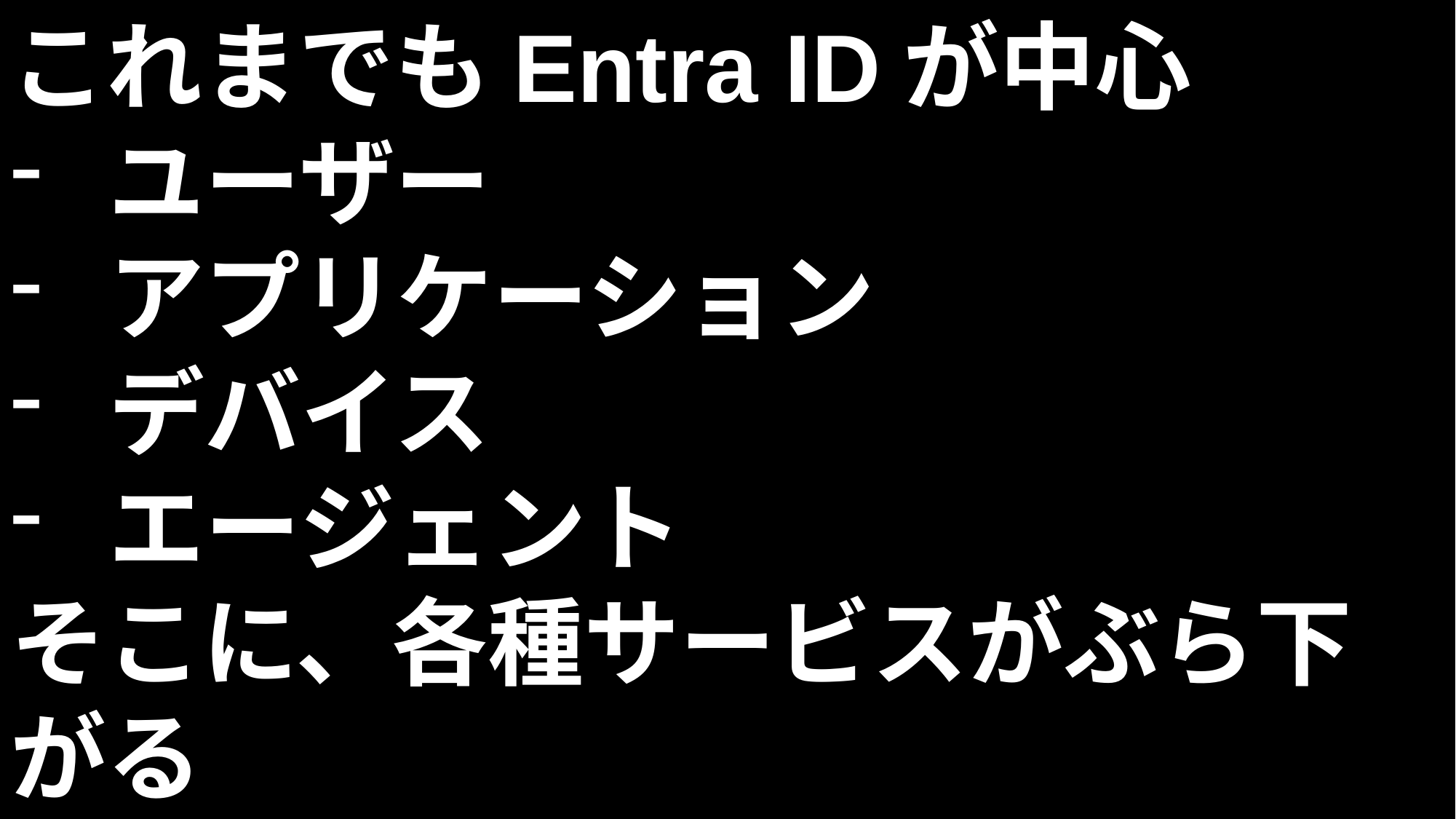

これまでもEntra IDが中心
ユーザー
アプリケーション
デバイス
エージェント
そこに、各種サービスがぶら下がる